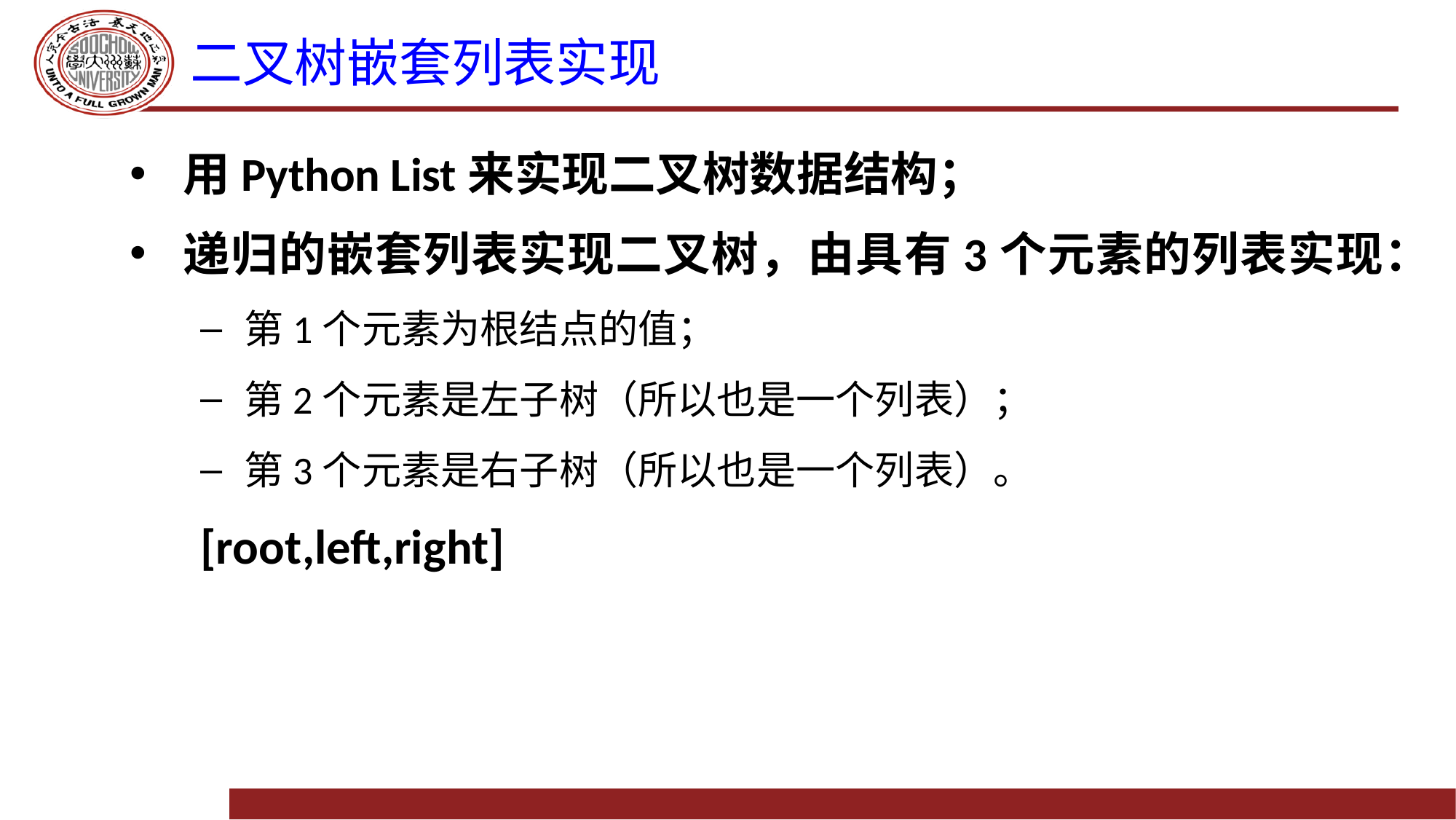

# 二叉树嵌套列表实现
用Python List来实现二叉树数据结构；
递归的嵌套列表实现二叉树，由具有3个元素的列表实现：
第1个元素为根结点的值；
第2个元素是左子树（所以也是一个列表）；
第3个元素是右子树（所以也是一个列表）。
[root,left,right]